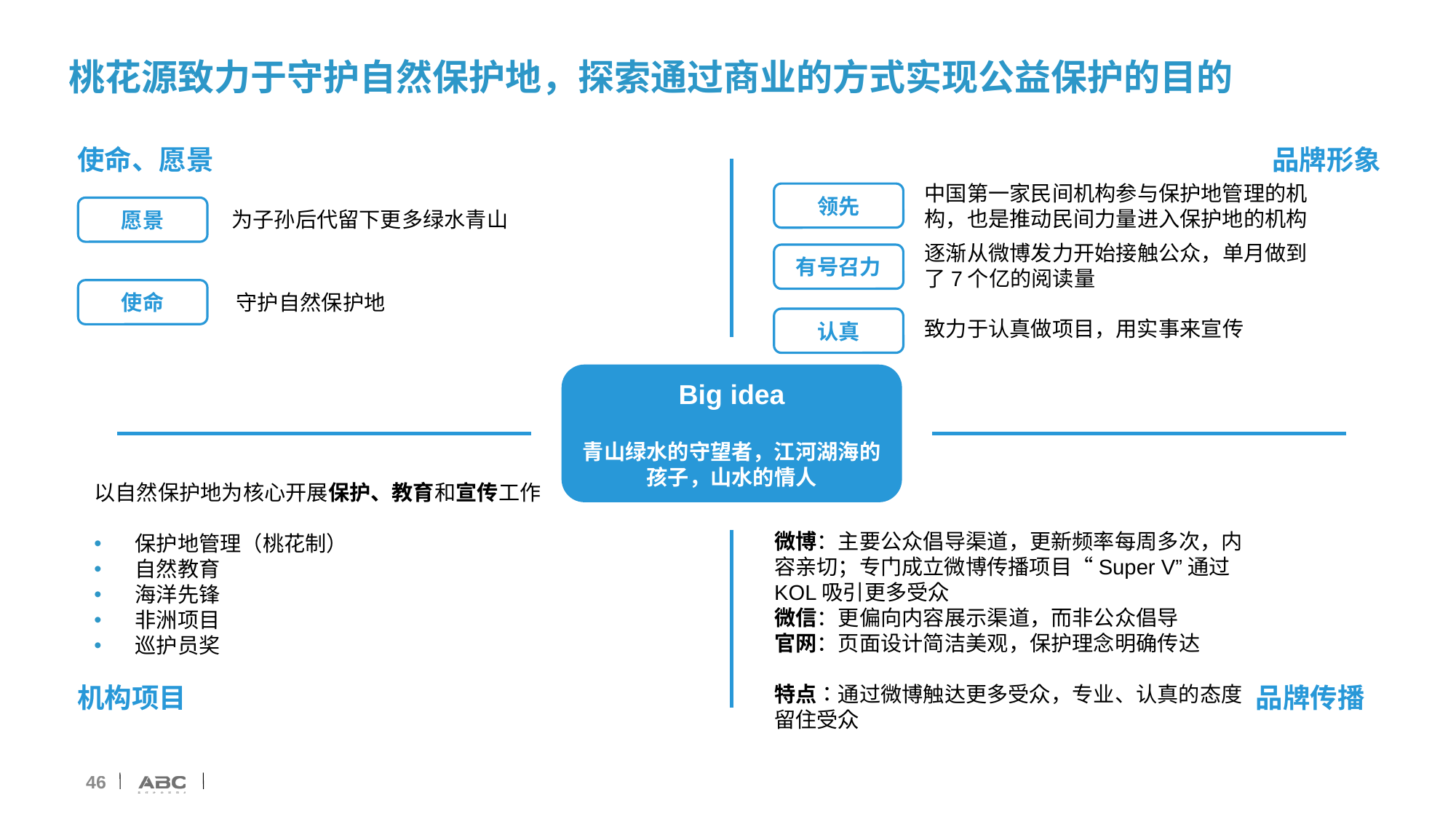

桃花源致力于守护自然保护地，探索通过商业的方式实现公益保护的目的
使命、愿景
品牌形象
Big idea

青山绿水的守望者，江河湖海的孩子，山水的情人
中国第一家民间机构参与保护地管理的机构，也是推动民间力量进入保护地的机构
领先
愿景
为子孙后代留下更多绿水青山
逐渐从微博发力开始接触公众，单月做到了7个亿的阅读量
有号召力
使命
守护自然保护地
认真
致力于认真做项目，用实事来宣传
以自然保护地为核心开展保护、教育和宣传工作

保护地管理（桃花制）
自然教育
海洋先锋
非洲项目
巡护员奖
微博：主要公众倡导渠道，更新频率每周多次，内容亲切；专门成立微博传播项目“Super V”通过KOL吸引更多受众
微信：更偏向内容展示渠道，而非公众倡导
官网：页面设计简洁美观，保护理念明确传达

特点：通过微博触达更多受众，专业、认真的态度留住受众
机构项目
品牌传播

46